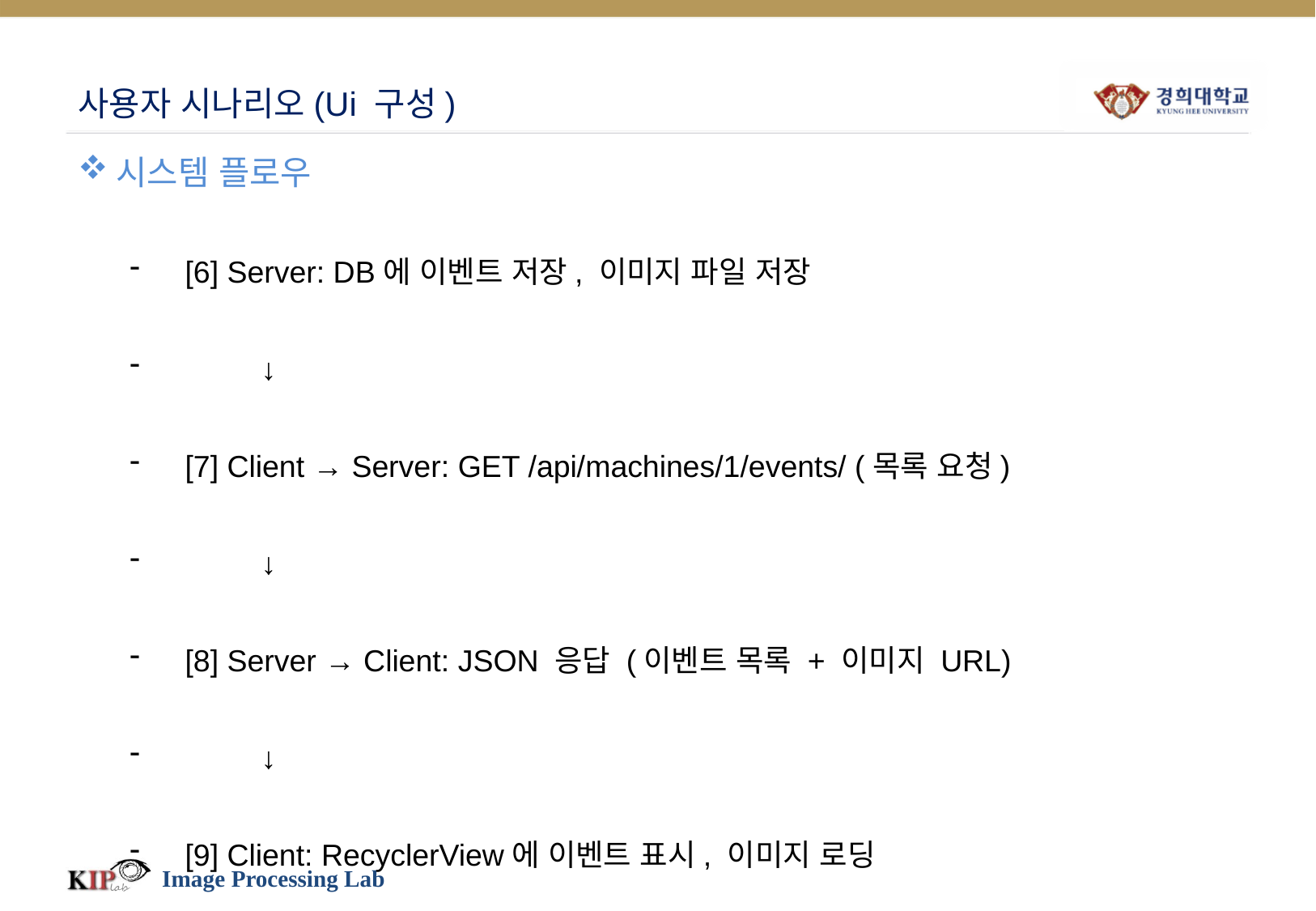

# 사용자 시나리오(Ui 구성)
시스템 플로우
  [6] Server: DB에 이벤트 저장, 이미지 파일 저장
           ↓
  [7] Client → Server: GET /api/machines/1/events/ (목록 요청)
           ↓
  [8] Server → Client: JSON 응답 (이벤트 목록 + 이미지 URL)
           ↓
  [9] Client: RecyclerView에 이벤트 표시, 이미지 로딩
           ↓
  [10] Client: 썸네일 클릭 → 이미지 확대 보기
Image Processing Lab